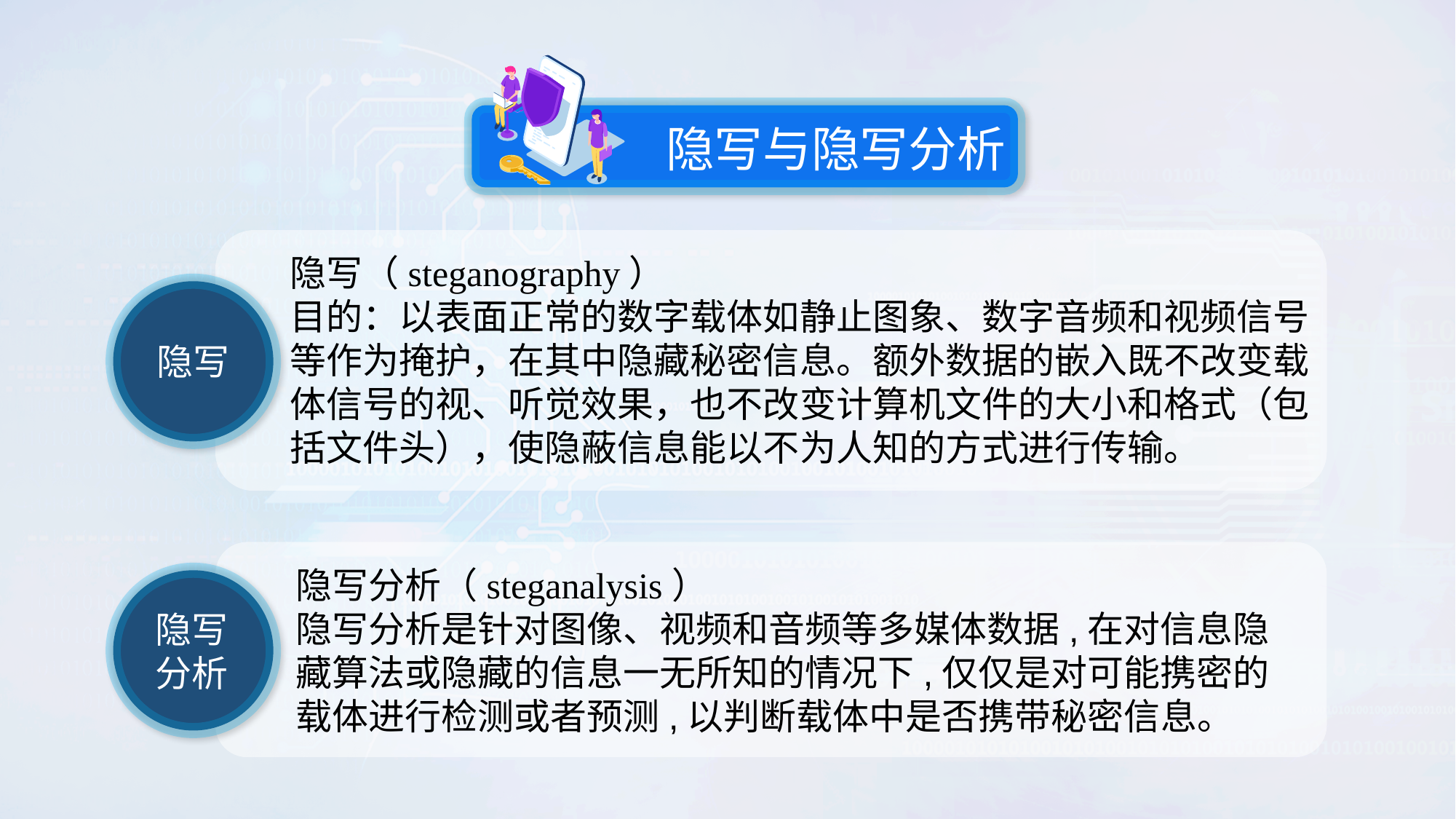

隐写与隐写分析

隐写（steganography）
目的：以表面正常的数字载体如静止图象、数字音频和视频信号等作为掩护，在其中隐藏秘密信息。额外数据的嵌入既不改变载体信号的视、听觉效果，也不改变计算机文件的大小和格式（包括文件头），使隐蔽信息能以不为人知的方式进行传输。

隐写

隐写分析（steganalysis）
隐写分析是针对图像、视频和音频等多媒体数据,在对信息隐藏算法或隐藏的信息一无所知的情况下,仅仅是对可能携密的载体进行检测或者预测,以判断载体中是否携带秘密信息。

隐写
分析